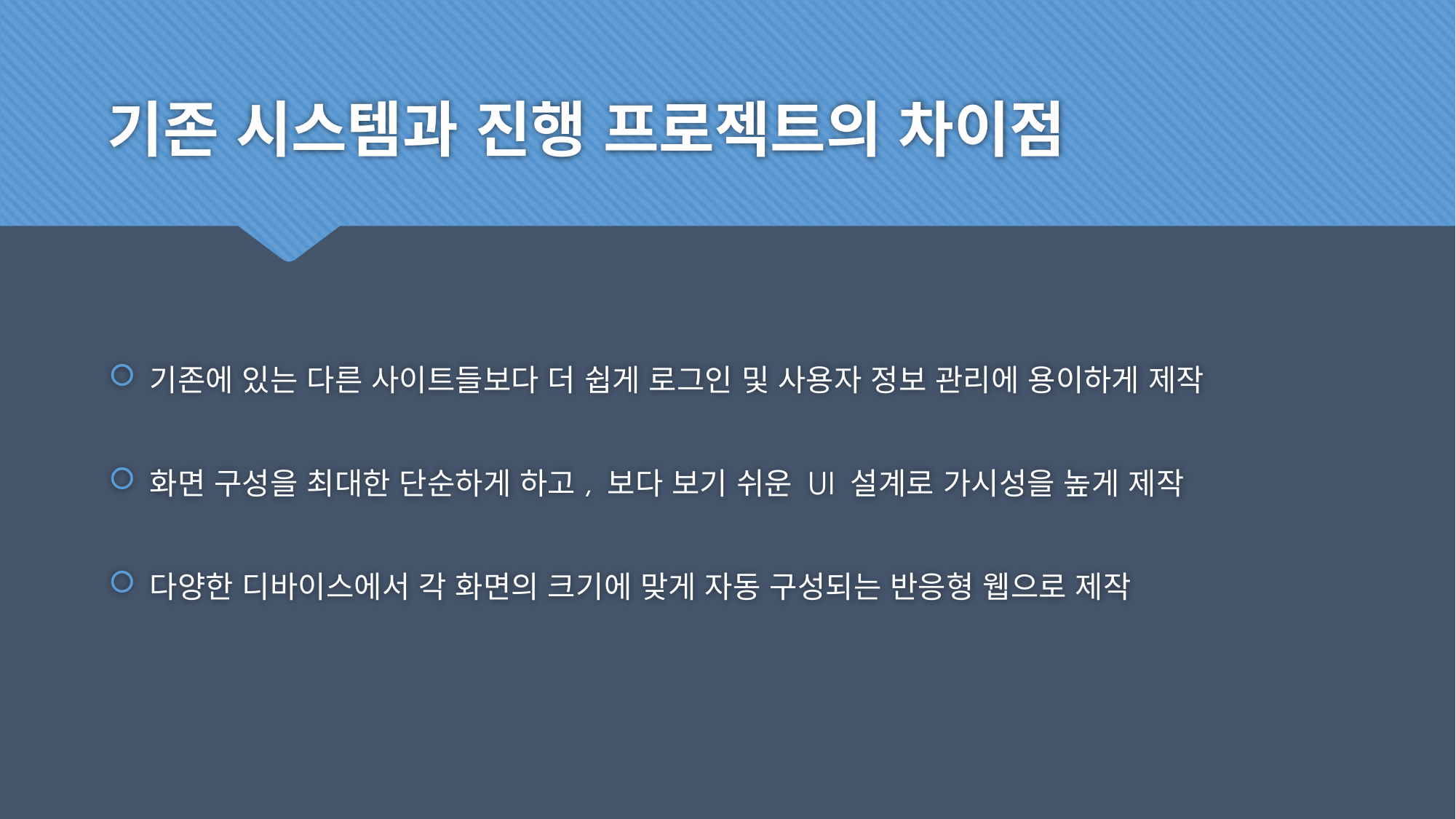

# 기존 시스템과 진행 프로젝트의 차이점
기존에 있는 다른 사이트들보다 더 쉽게 로그인 및 사용자 정보 관리에 용이하게 제작

화면 구성을 최대한 단순하게 하고, 보다 보기 쉬운 UI 설계로 가시성을 높게 제작

다양한 디바이스에서 각 화면의 크기에 맞게 자동 구성되는 반응형 웹으로 제작